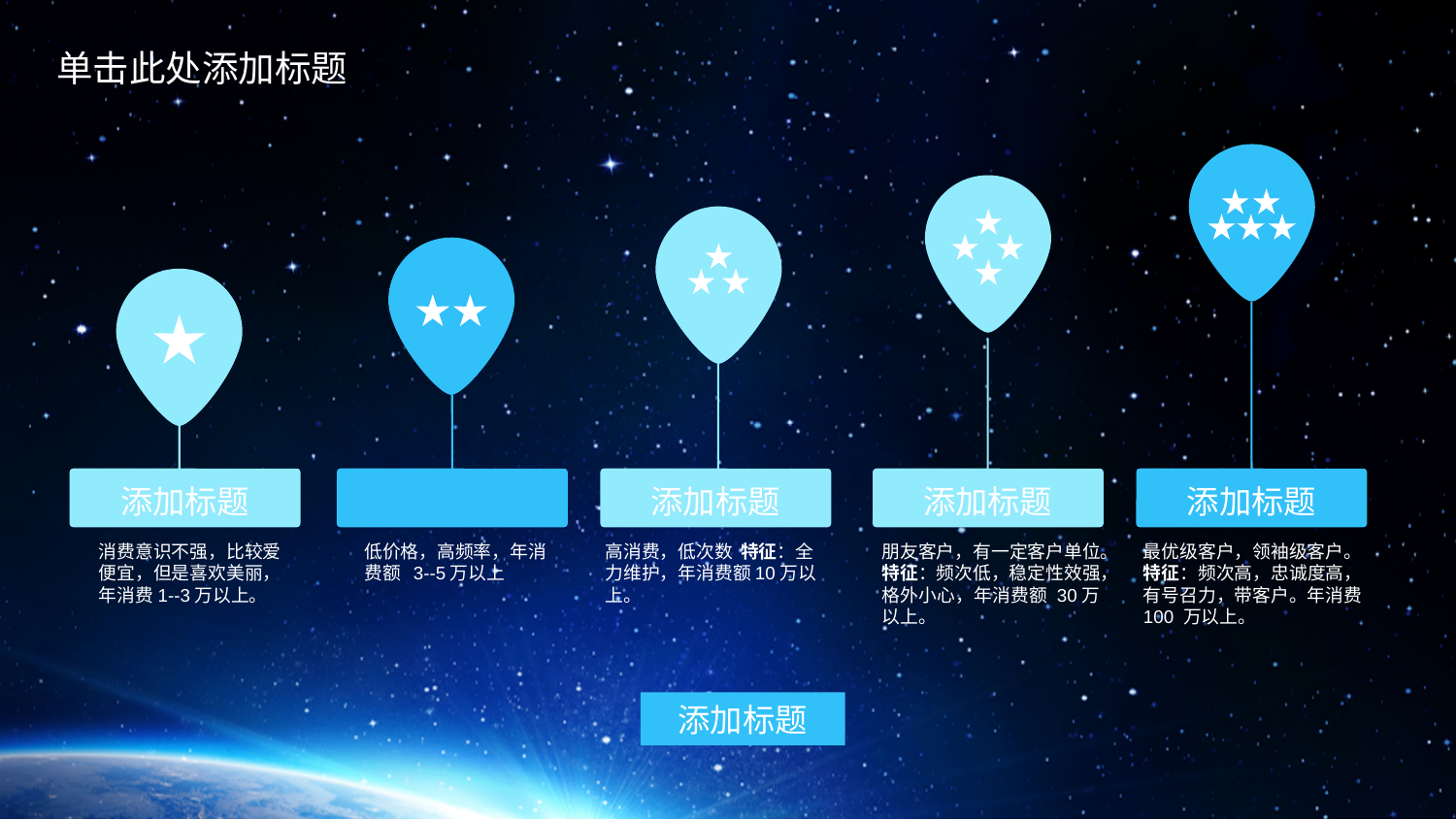

添加标题
添加标题
添加标题
添加标题
消费意识不强，比较爱便宜，但是喜欢美丽，年消费1--3万以上。
低价格，高频率，年消费额  3--5万以上
高消费，低次数  特征：全力维护，年消费额10万以上。
朋友客户，有一定客户单位。
特征：频次低，稳定性效强，格外小心，年消费额 30万以上。
最优级客户，领袖级客户。
特征：频次高，忠诚度高，有号召力，带客户。年消费100 万以上。
添加标题